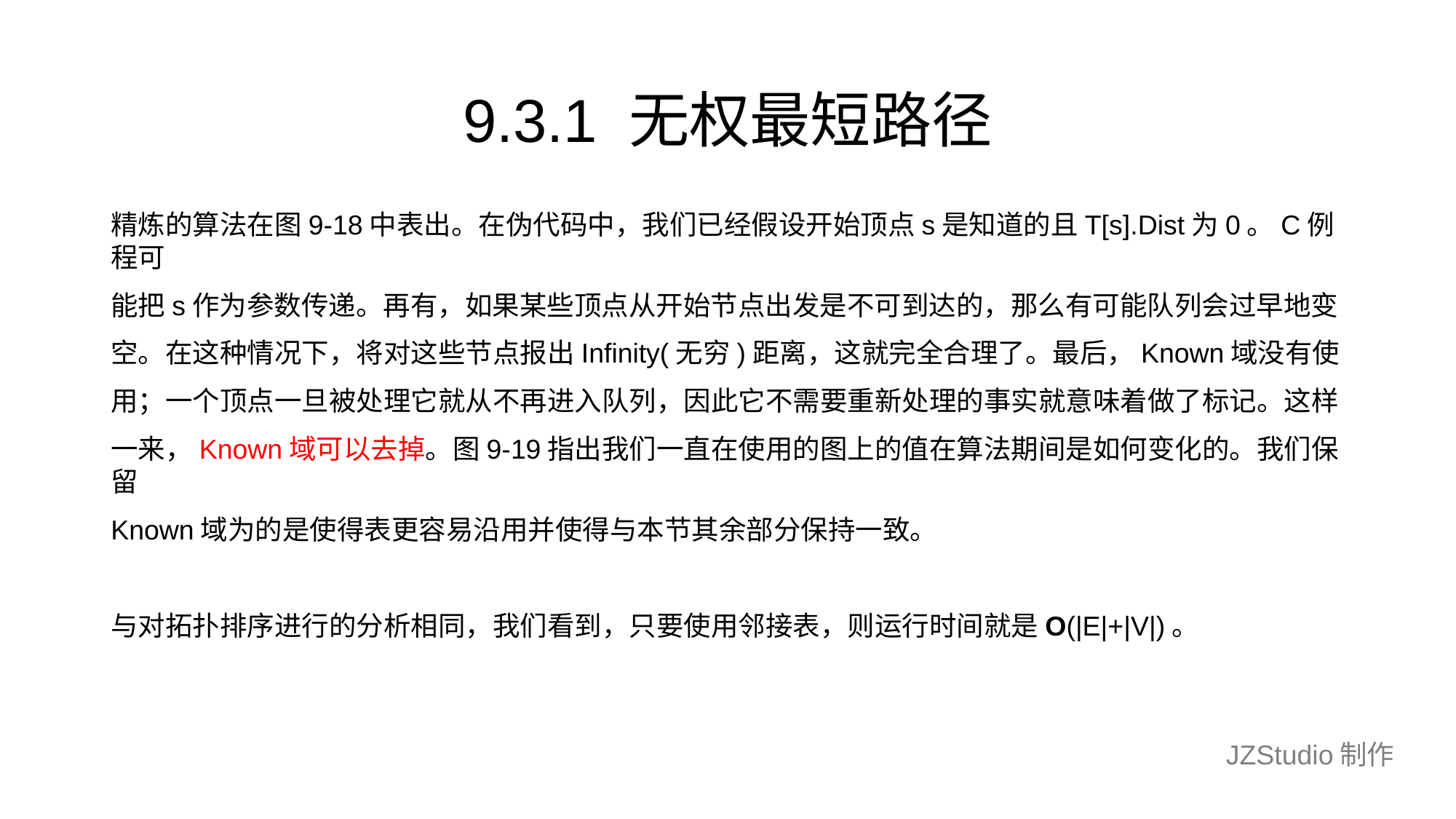

# 9.3.1 无权最短路径
精炼的算法在图9-18中表出。在伪代码中，我们已经假设开始顶点s是知道的且T[s].Dist为0。C例程可
能把s作为参数传递。再有，如果某些顶点从开始节点出发是不可到达的，那么有可能队列会过早地变
空。在这种情况下，将对这些节点报出Infinity(无穷)距离，这就完全合理了。最后，Known域没有使
用；一个顶点一旦被处理它就从不再进入队列，因此它不需要重新处理的事实就意味着做了标记。这样
一来，Known域可以去掉。图9-19指出我们一直在使用的图上的值在算法期间是如何变化的。我们保留
Known域为的是使得表更容易沿用并使得与本节其余部分保持一致。

与对拓扑排序进行的分析相同，我们看到，只要使用邻接表，则运行时间就是O(|E|+|V|)。